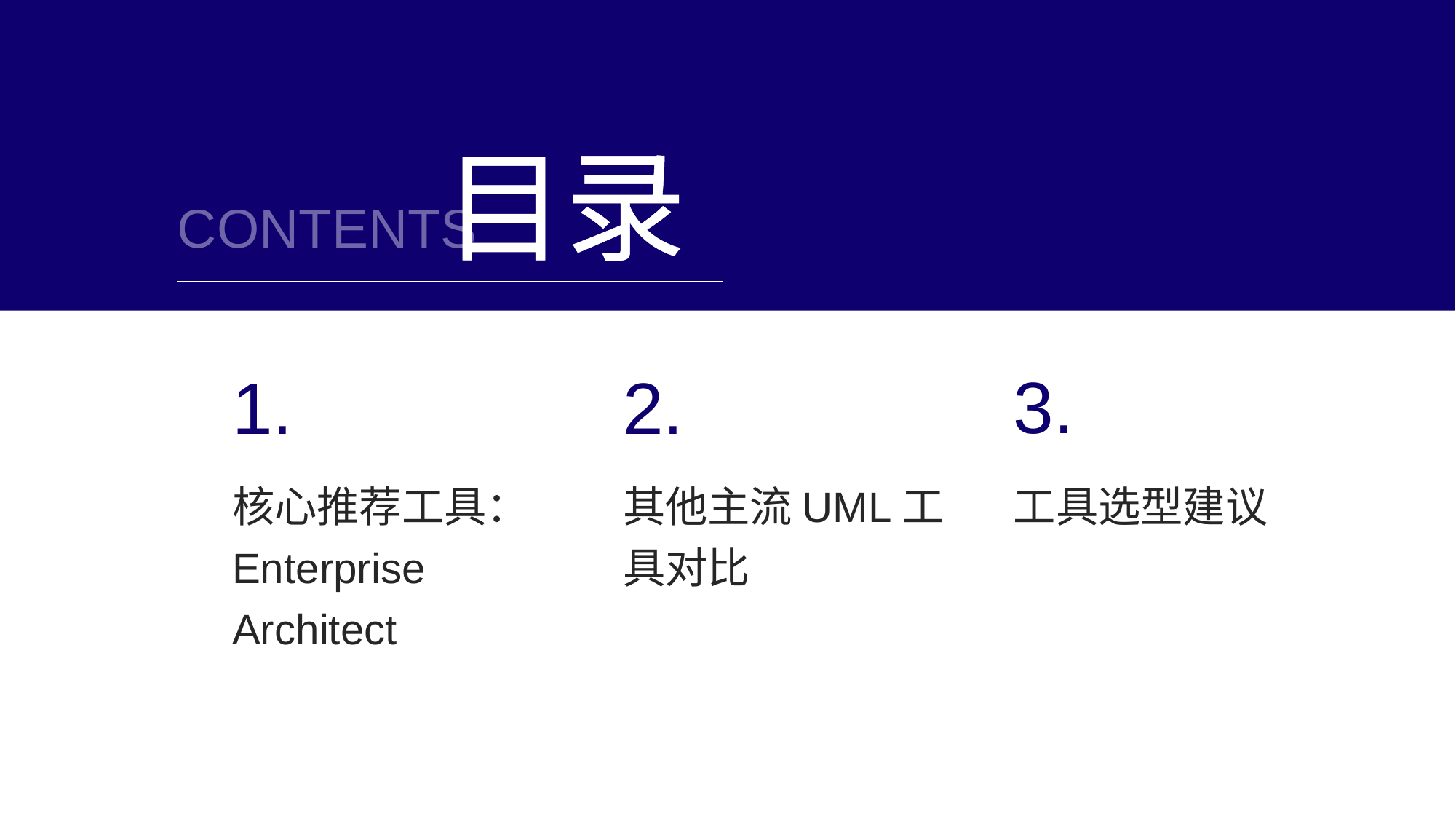

目录
CONTENTS
1.
2.
3.
核心推荐工具：Enterprise Architect
其他主流UML工具对比
工具选型建议